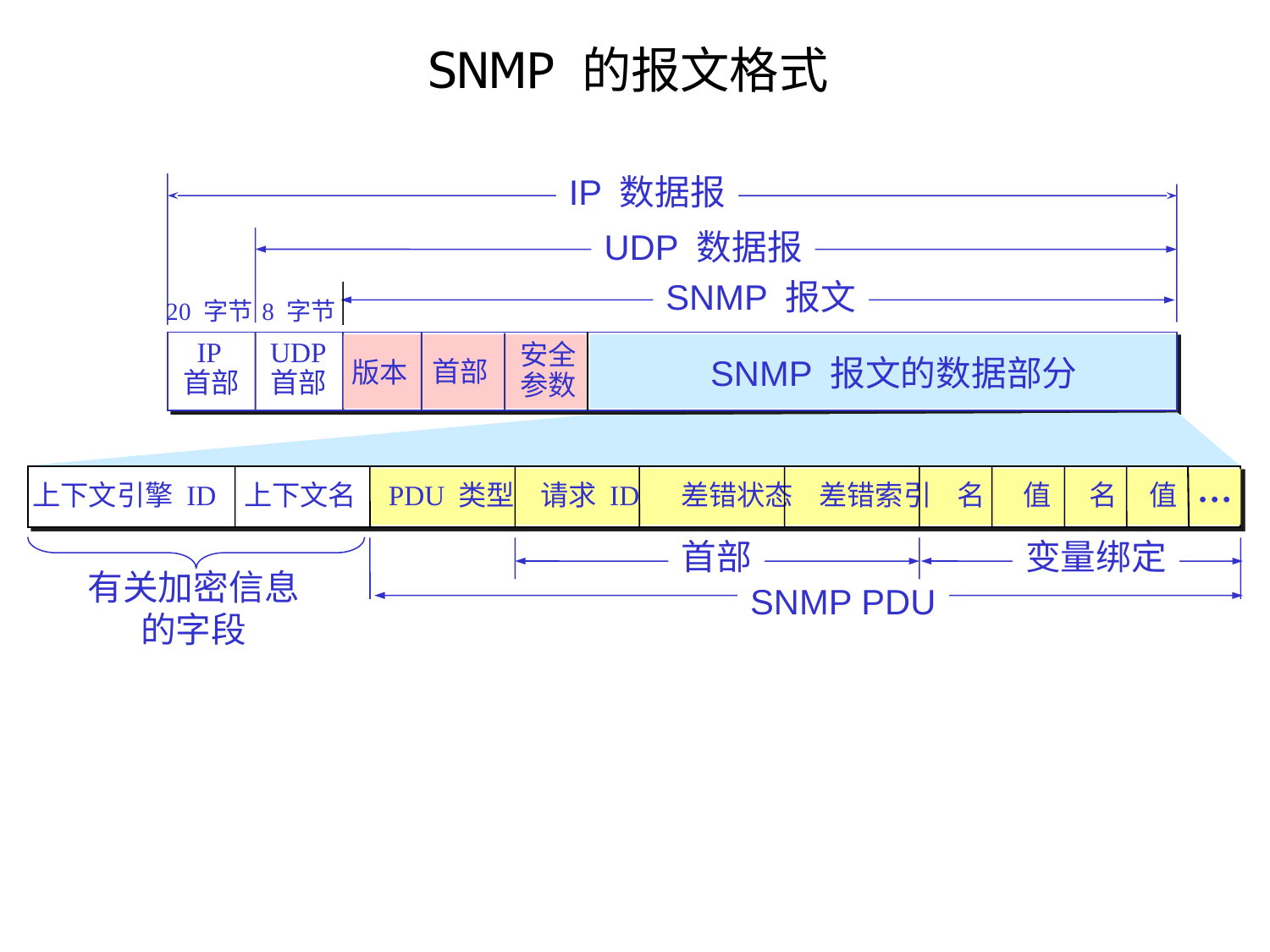

# SNMP 的报文格式
IP 数据报

UDP 数据报

SNMP 报文

20 字节
8 字节

  IP
首部

UDP
首部

安全
参数

SNMP 报文的数据部分
首部
版本

…

上下文引擎 ID   上下文名    PDU 类型    请求 ID     差错状态    差错索引    名      值      名     值
首部

变量绑定

有关加密信息
的字段
SNMP PDU